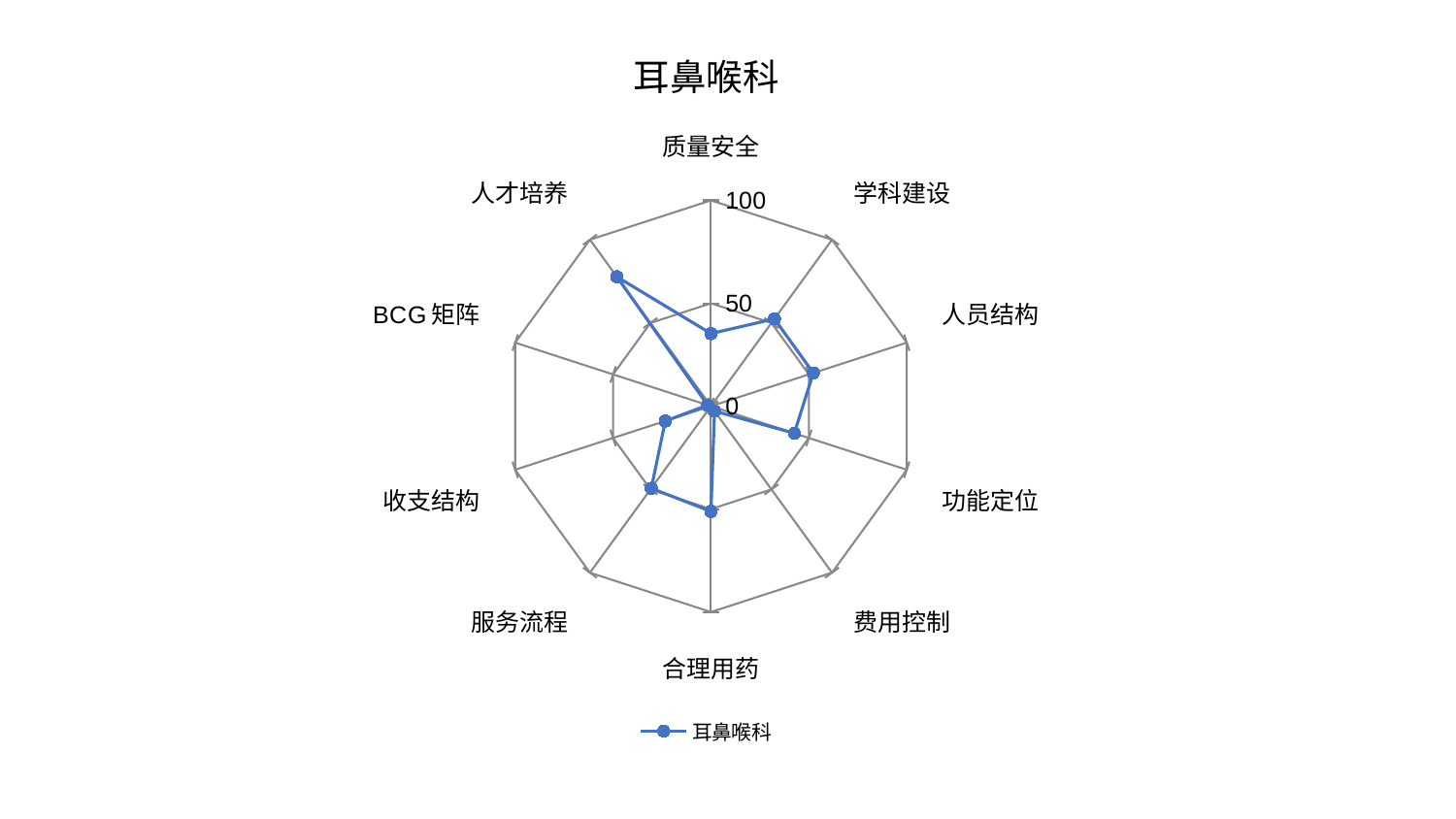

### Chart: 耳鼻喉科

| Category | 耳鼻喉科 |
|---|---|
| 质量安全 | 35.28143955553917 |
| 学科建设 | 52.46141112643265 |
| 人员结构 | 52.26374842666584 |
| 功能定位 | 42.56796671111704 |
| 费用控制 | 2.968413318051005 |
| 合理用药 | 51.12024408396477 |
| 服务流程 | 49.32401370179849 |
| 收支结构 | 23.35070853102686 |
| BCG矩阵 | 1.6962323308797584 |
| 人才培养 | 77.73473427139264 |
109